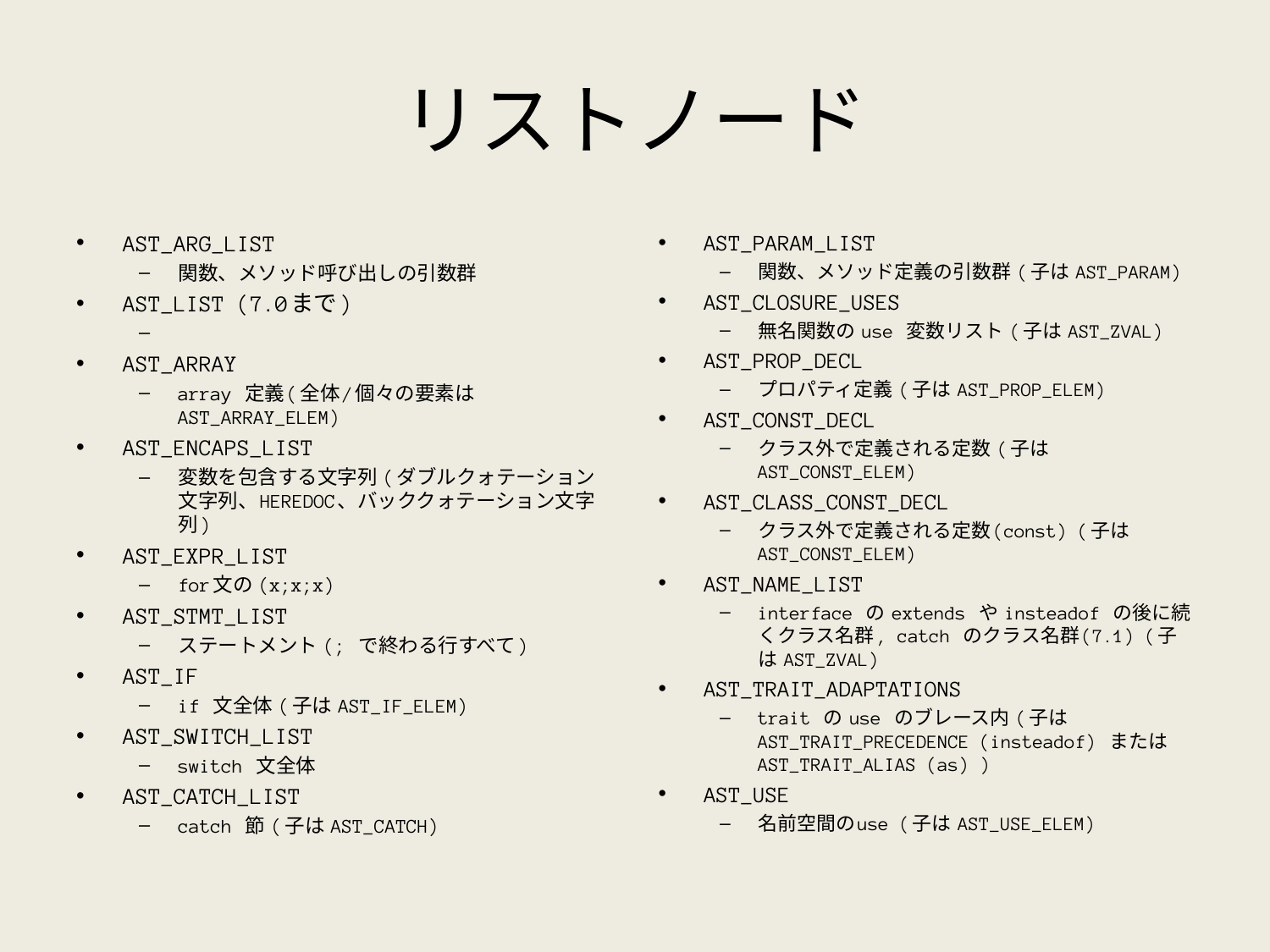

# リストノード
AST_ARG_LIST
関数、メソッド呼び出しの引数群
AST_LIST (7.0まで)

AST_ARRAY
array 定義(全体/個々の要素は AST_ARRAY_ELEM)
AST_ENCAPS_LIST
変数を包含する文字列 (ダブルクォテーション文字列、HEREDOC、バッククォテーション文字列)
AST_EXPR_LIST
for文の (x;x;x)
AST_STMT_LIST
ステートメント (; で終わる行すべて)
AST_IF
if 文全体 (子は AST_IF_ELEM)
AST_SWITCH_LIST
switch 文全体
AST_CATCH_LIST
catch 節 (子は AST_CATCH)
AST_PARAM_LIST
関数、メソッド定義の引数群 (子は AST_PARAM)
AST_CLOSURE_USES
無名関数の use 変数リスト (子は AST_ZVAL)
AST_PROP_DECL
プロパティ定義 (子は AST_PROP_ELEM)
AST_CONST_DECL
クラス外で定義される定数 (子は AST_CONST_ELEM)
AST_CLASS_CONST_DECL
クラス外で定義される定数(const) (子は AST_CONST_ELEM)
AST_NAME_LIST
interface の extends や insteadof の後に続くクラス名群, catch のクラス名群(7.1) (子は AST_ZVAL)
AST_TRAIT_ADAPTATIONS
trait の use のブレース内 (子は AST_TRAIT_PRECEDENCE (insteadof) または AST_TRAIT_ALIAS (as) )
AST_USE
名前空間のuse (子は AST_USE_ELEM)